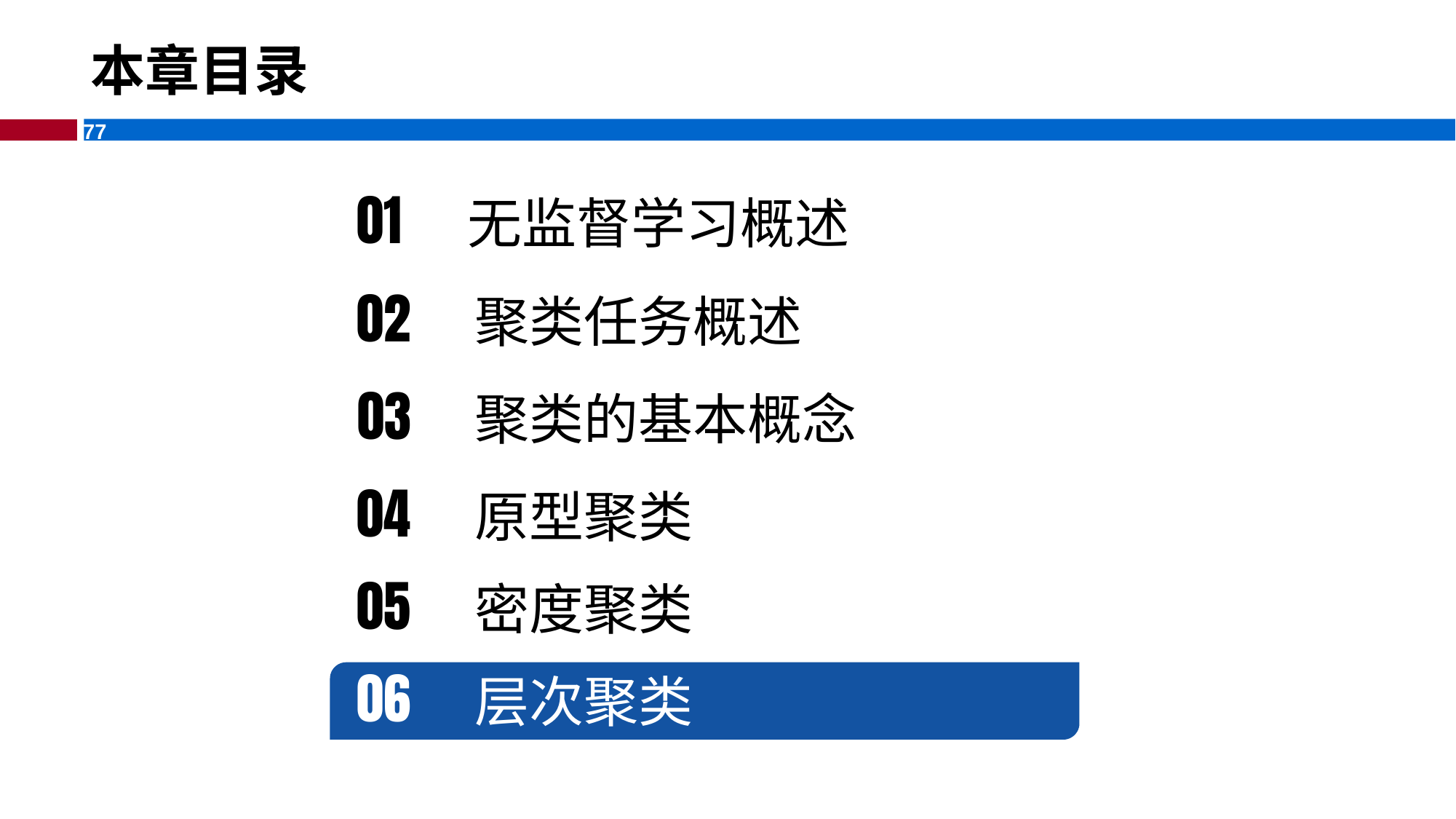

# 本章目录
01    无监督学习概述
02    聚类任务概述
03    聚类的基本概念
04    原型聚类
05    密度聚类

06    层次聚类